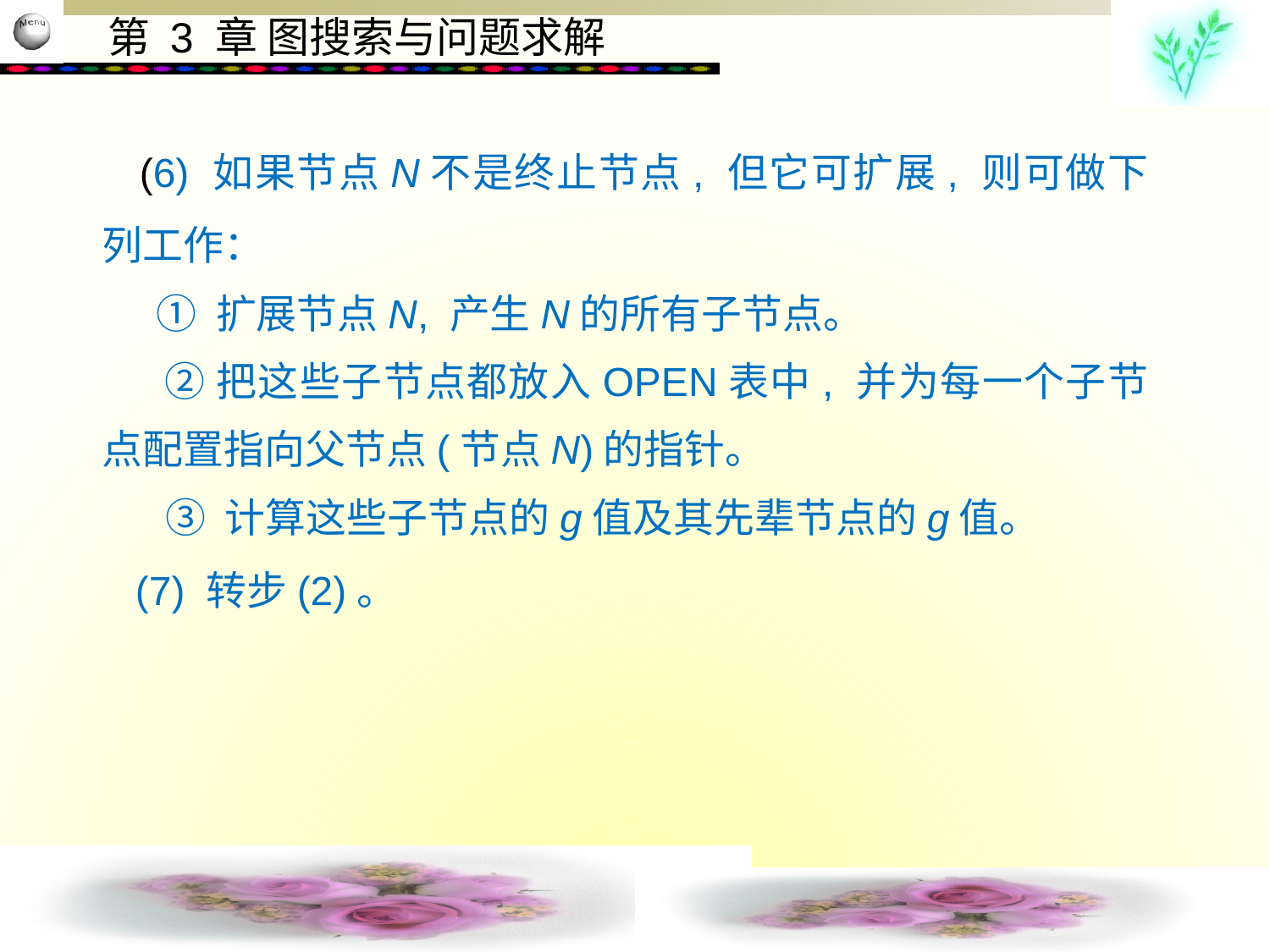

(6) 如果节点N不是终止节点, 但它可扩展, 则可做下列工作：
      ① 扩展节点N, 产生N的所有子节点。
      ②把这些子节点都放入OPEN表中, 并为每一个子节点配置指向父节点(节点N)的指针。
       ③ 计算这些子节点的g值及其先辈节点的g值。
   (7) 转步(2)。